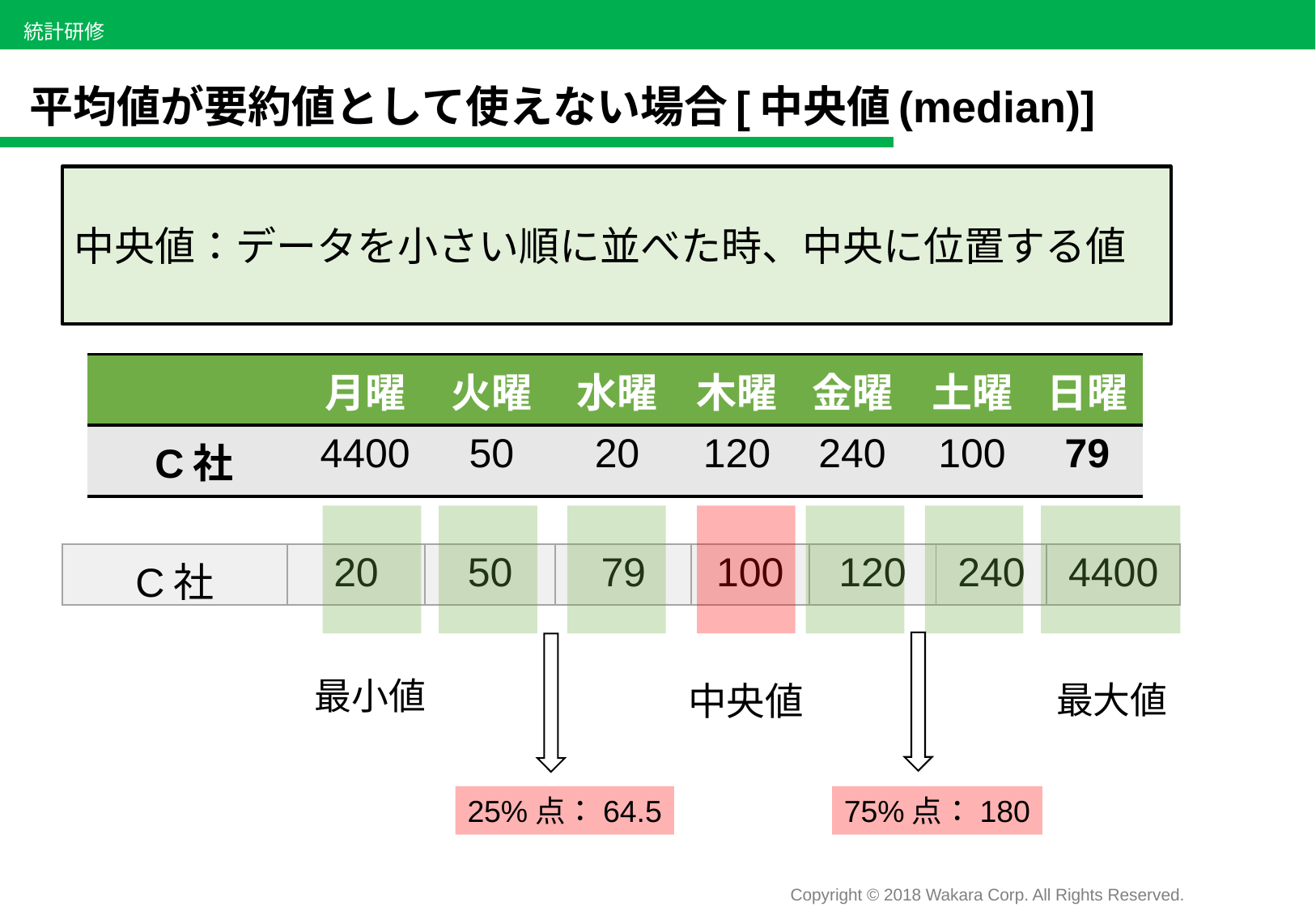

# 平均値が要約値として使えない場合[中央値(median)]

中央値：データを小さい順に並べた時、中央に位置する値

|  | 月曜 | 火曜 | 水曜 | 木曜 | 金曜 | 土曜 | 日曜 |
| --- | --- | --- | --- | --- | --- | --- | --- |
| C社 | 4400 | 50 | 20 | 120 | 240 | 100 | 79 |

中央値

| C社 | 20 | 50 | 79 | 100 | 120 | 240 | 4400 |
| --- | --- | --- | --- | --- | --- | --- | --- |

25%点：64.5
75%点：180
最小値
最大値